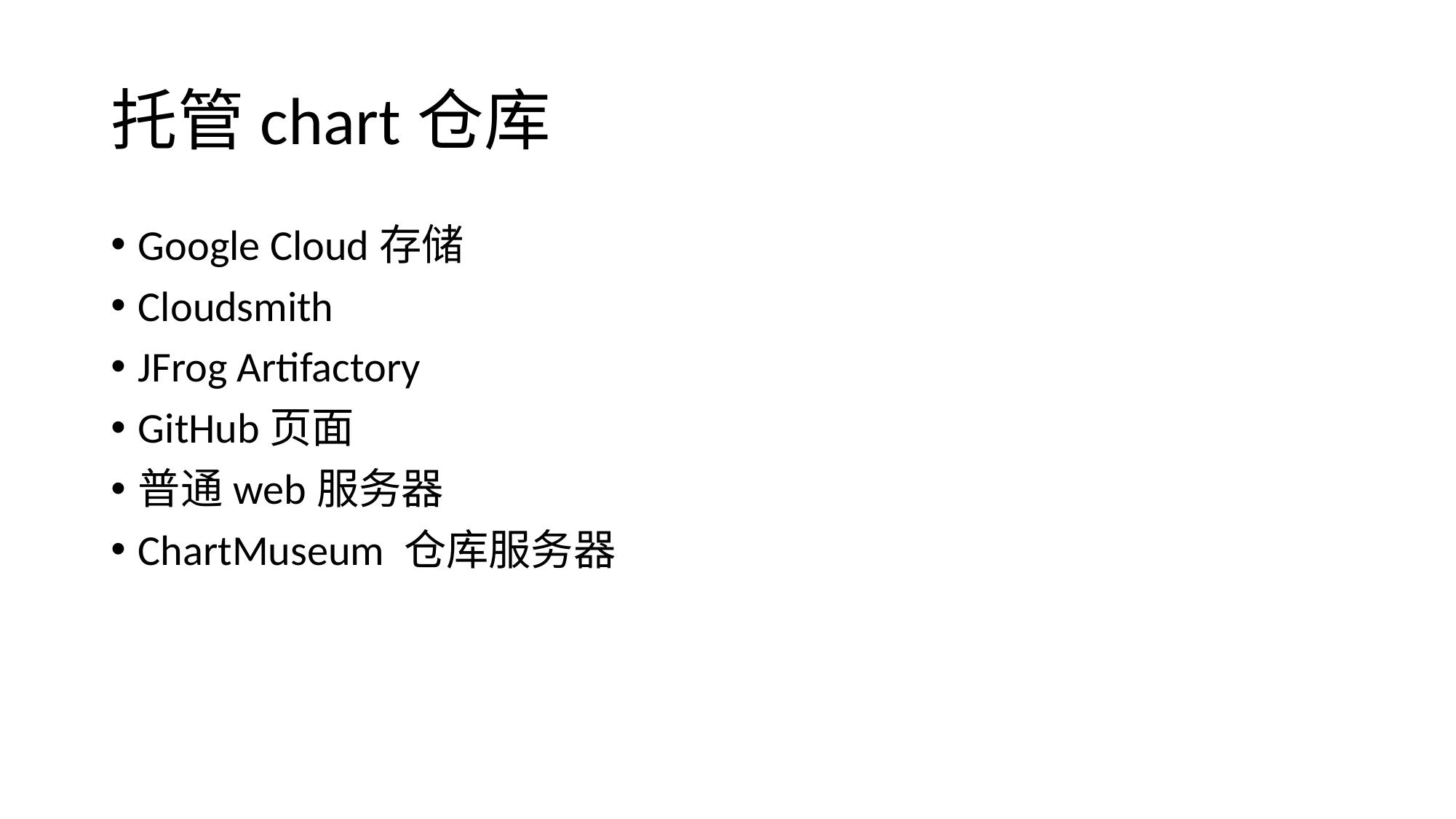

# 托管chart仓库
Google Cloud存储
Cloudsmith
JFrog Artifactory
GitHub页面
普通web服务器
ChartMuseum 仓库服务器